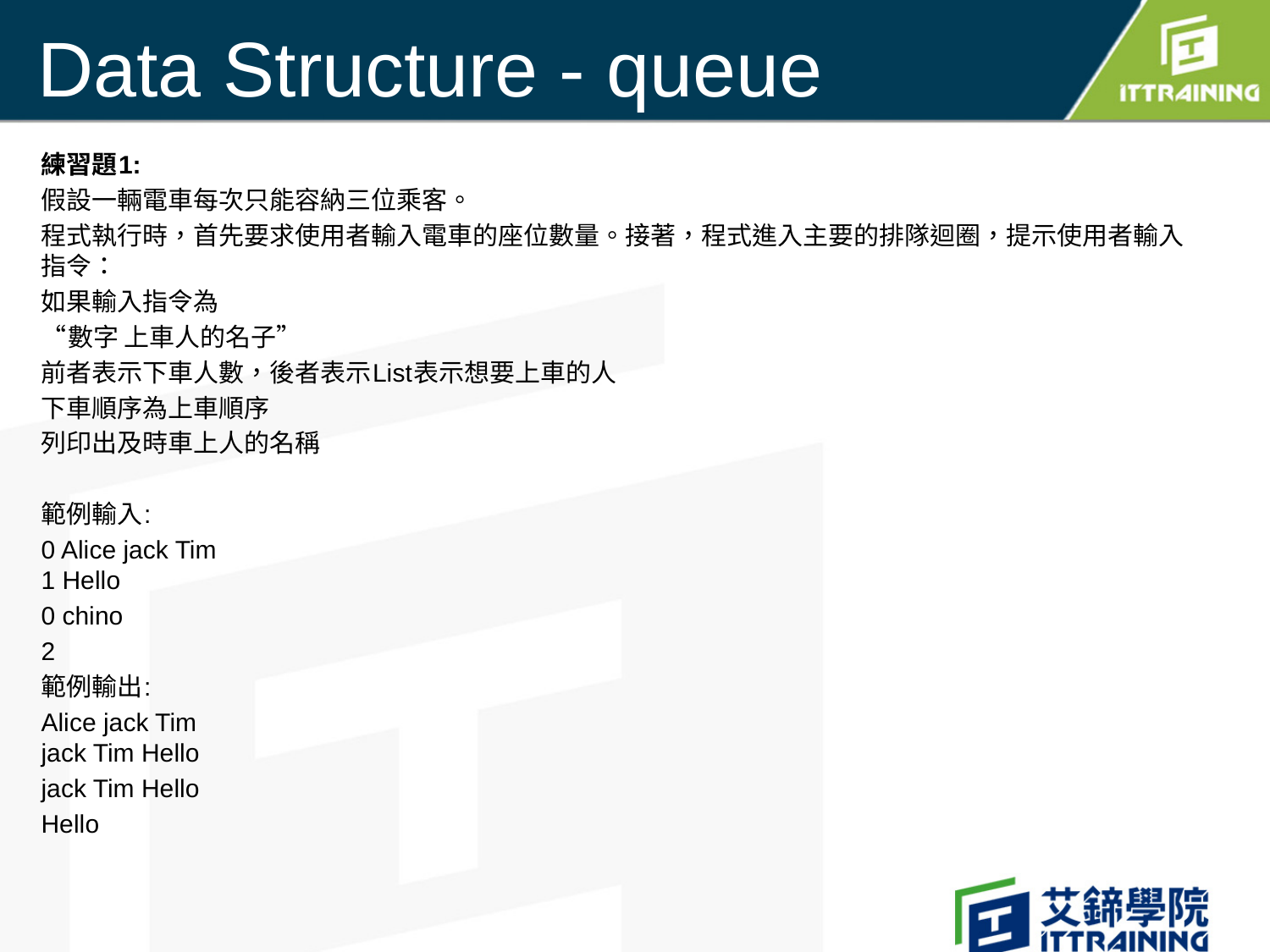

# Data Structure - queue
練習題1:
假設一輛電車每次只能容納三位乘客。
程式執行時，首先要求使用者輸入電車的座位數量。接著，程式進入主要的排隊迴圈，提示使用者輸入指令：
如果輸入指令為
“數字 上車人的名子”
前者表示下車人數，後者表示List表示想要上車的人
下車順序為上車順序
列印出及時車上人的名稱

範例輸入:
0 Alice jack Tim
1 Hello
0 chino
2
範例輸出:
Alice jack Tim
jack Tim Hello
jack Tim Hello
Hello